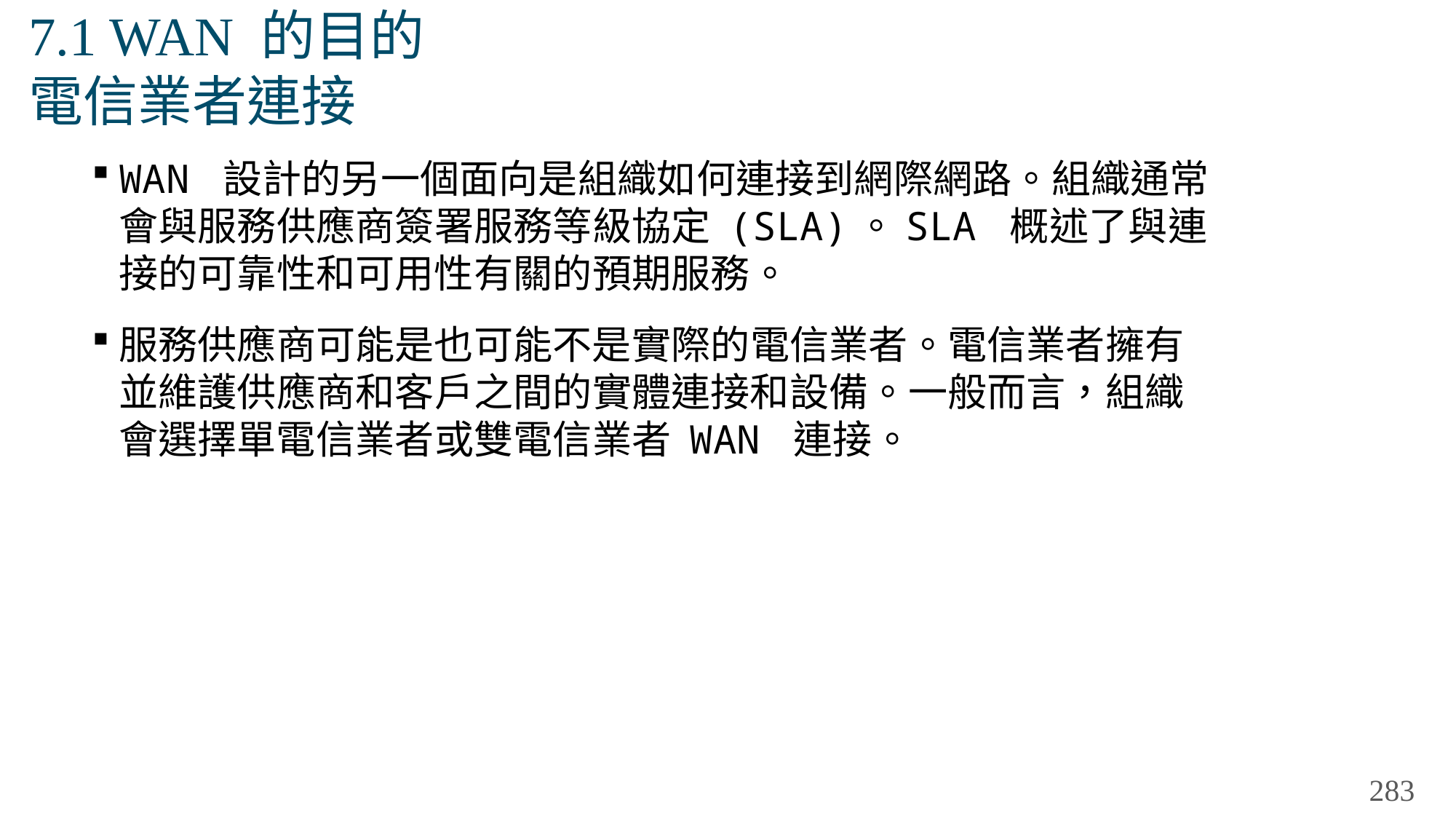

# 7.1 WAN 的目的 電信業者連接
WAN 設計的另一個面向是組織如何連接到網際網路。組織通常會與服務供應商簽署服務等級協定 (SLA)。SLA 概述了與連接的可靠性和可用性有關的預期服務。
服務供應商可能是也可能不是實際的電信業者。電信業者擁有並維護供應商和客戶之間的實體連接和設備。一般而言，組織會選擇單電信業者或雙電信業者 WAN 連接。
283